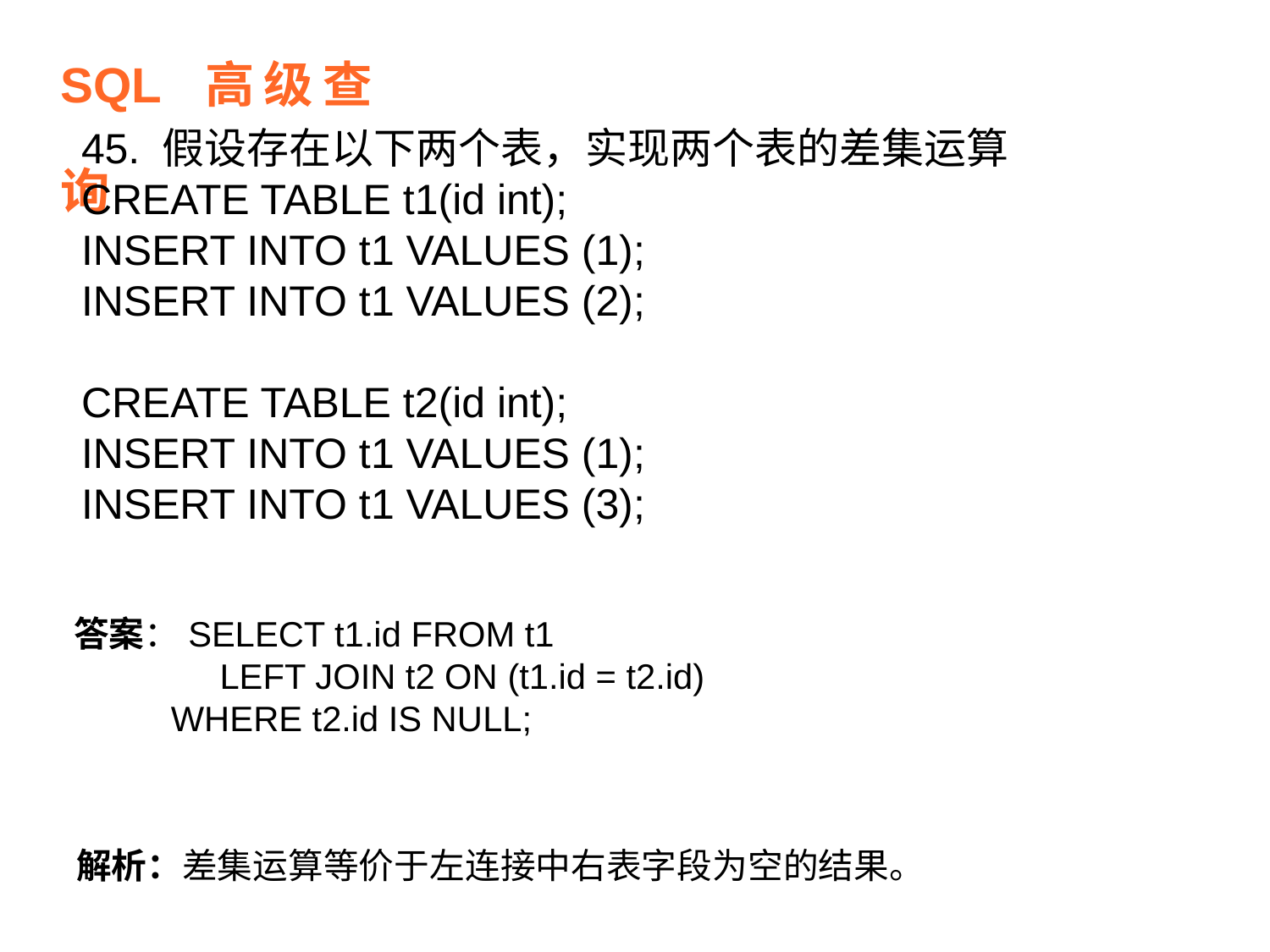

SQL 高级查询
45. 假设存在以下两个表，实现两个表的差集运算
CREATE TABLE t1(id int);
INSERT INTO t1 VALUES (1);
INSERT INTO t1 VALUES (2);

CREATE TABLE t2(id int);
INSERT INTO t1 VALUES (1);
INSERT INTO t1 VALUES (3);
答案：SELECT t1.id FROM t1
               LEFT JOIN t2 ON (t1.id = t2.id)
          WHERE t2.id IS NULL;
解析：差集运算等价于左连接中右表字段为空的结果。